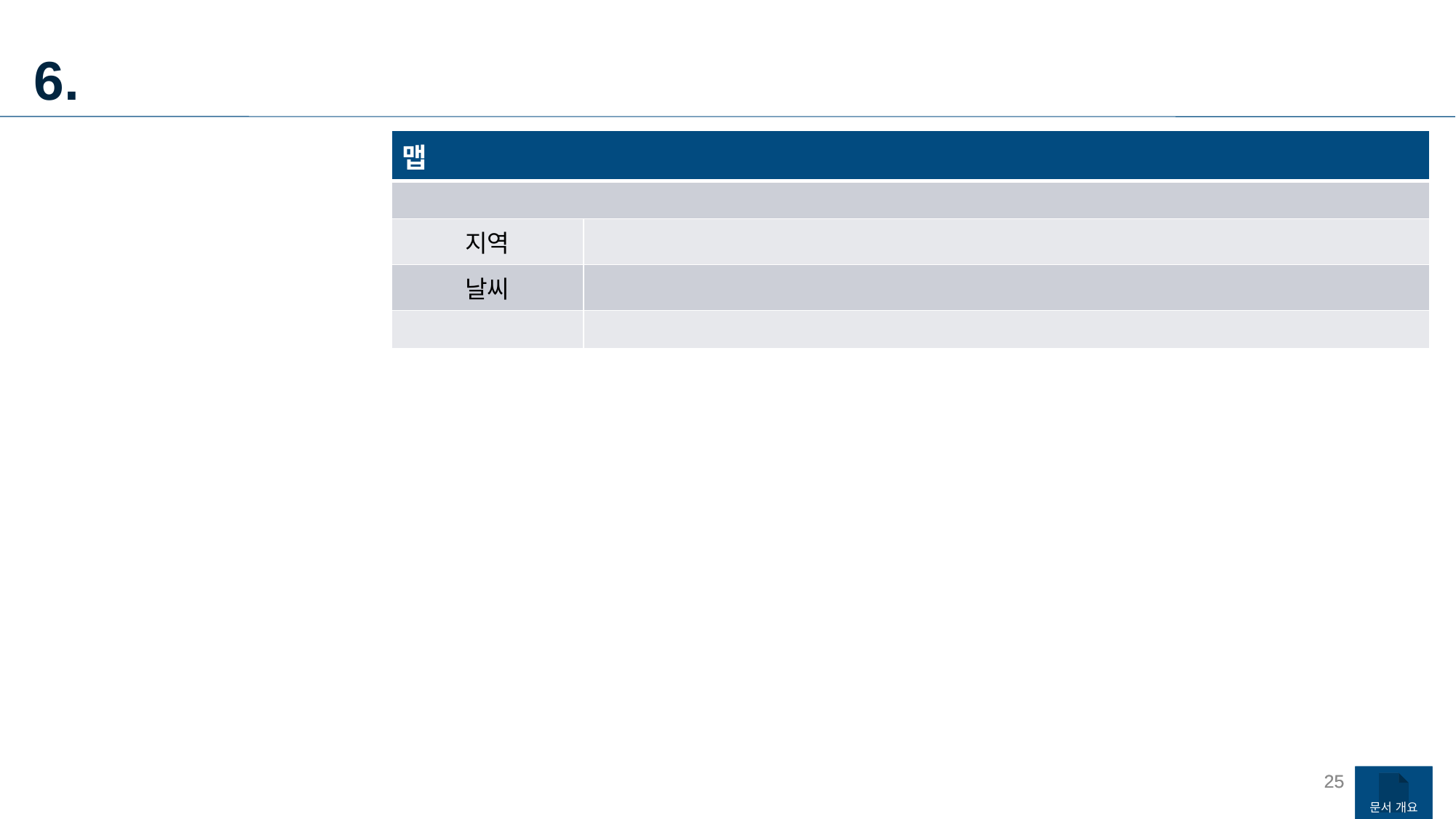

6.
| 맵 |  |
| --- | --- |
|  |  |
| 지역 |  |
| 날씨 |  |
|  |  |
25
25

문서 개요

문서 개요